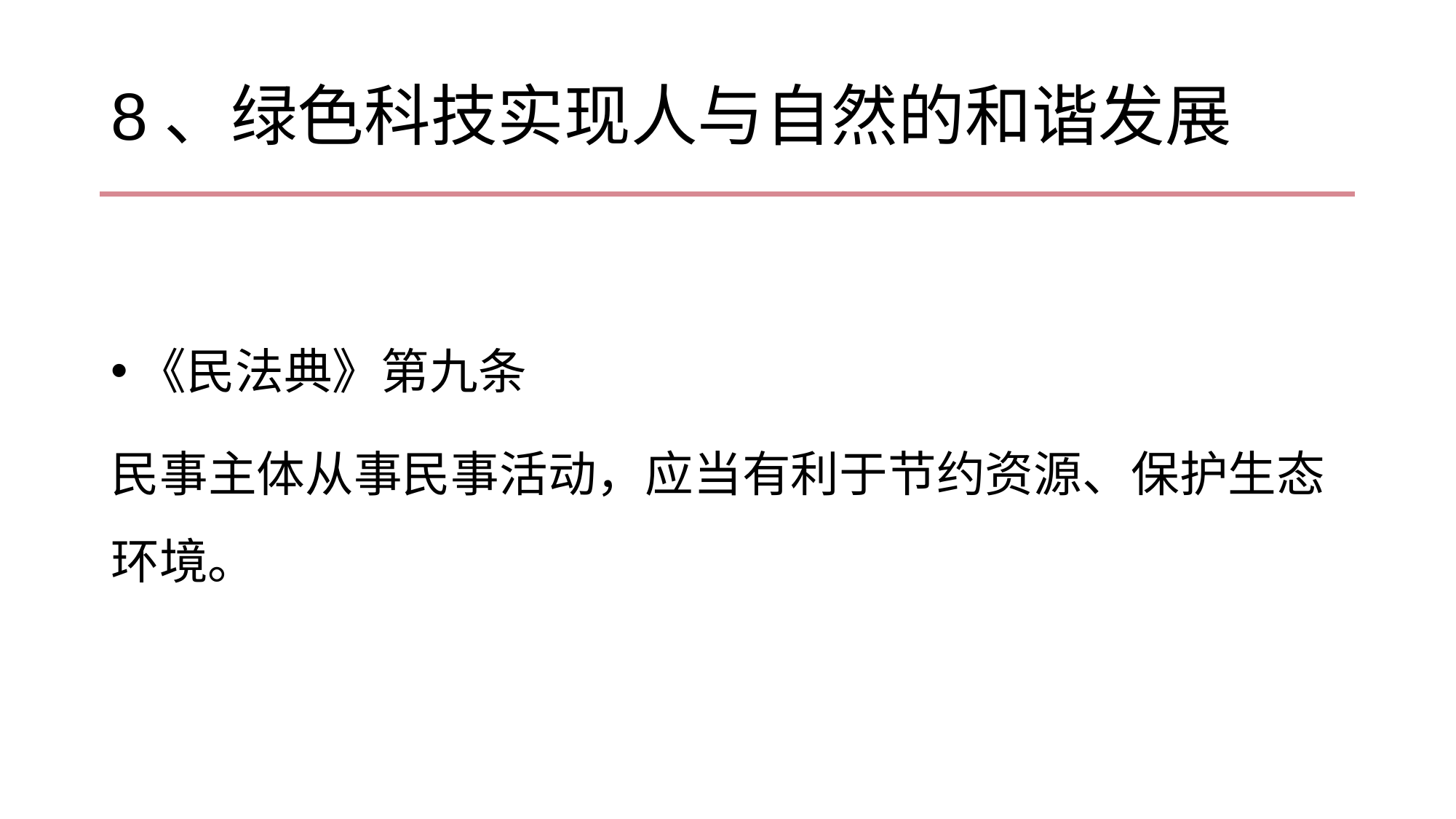

# 8、绿色科技实现人与自然的和谐发展

《民法典》第九条
民事主体从事民事活动，应当有利于节约资源、保护生态环境。